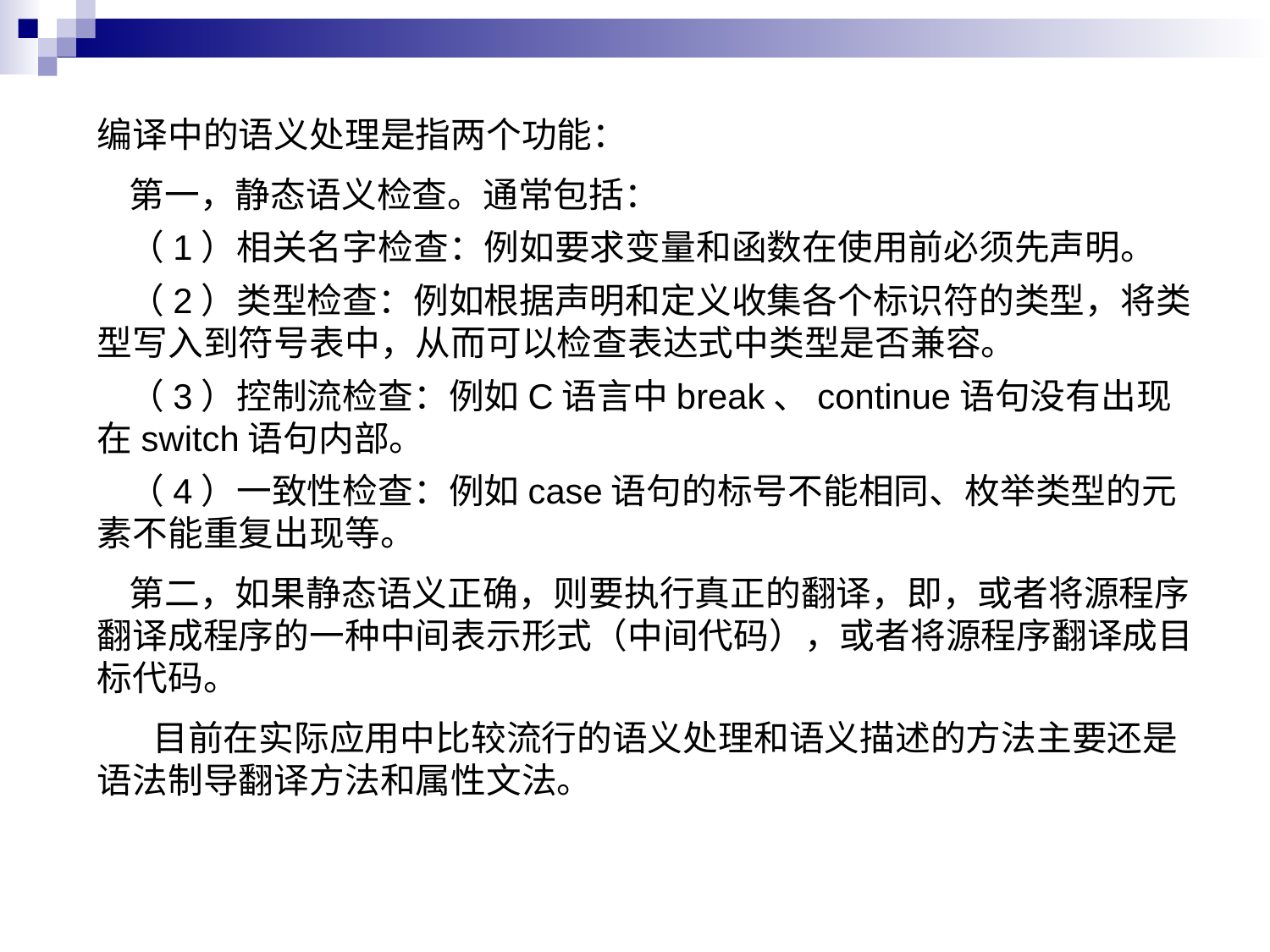

编译中的语义处理是指两个功能：
   第一，静态语义检查。通常包括：
   （1）相关名字检查：例如要求变量和函数在使用前必须先声明。
   （2）类型检查：例如根据声明和定义收集各个标识符的类型，将类型写入到符号表中，从而可以检查表达式中类型是否兼容。
   （3）控制流检查：例如C语言中break、continue语句没有出现在switch语句内部。
   （4）一致性检查：例如case语句的标号不能相同、枚举类型的元素不能重复出现等。
   第二，如果静态语义正确，则要执行真正的翻译，即，或者将源程序翻译成程序的一种中间表示形式（中间代码），或者将源程序翻译成目标代码。
      目前在实际应用中比较流行的语义处理和语义描述的方法主要还是语法制导翻译方法和属性文法。
5